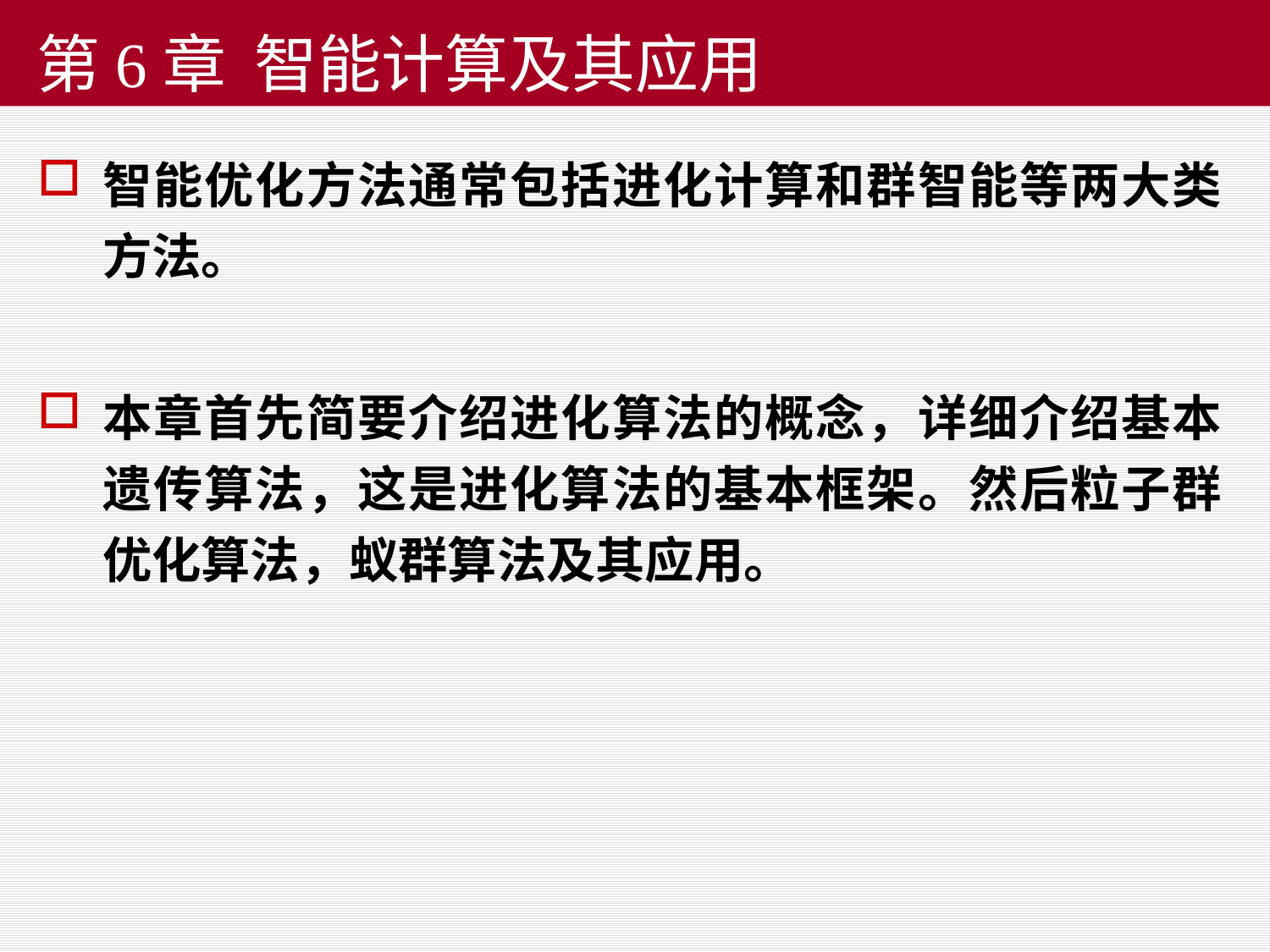

第6章  智能计算及其应用
智能优化方法通常包括进化计算和群智能等两大类方法。

本章首先简要介绍进化算法的概念，详细介绍基本遗传算法，这是进化算法的基本框架。然后粒子群优化算法，蚁群算法及其应用。
6